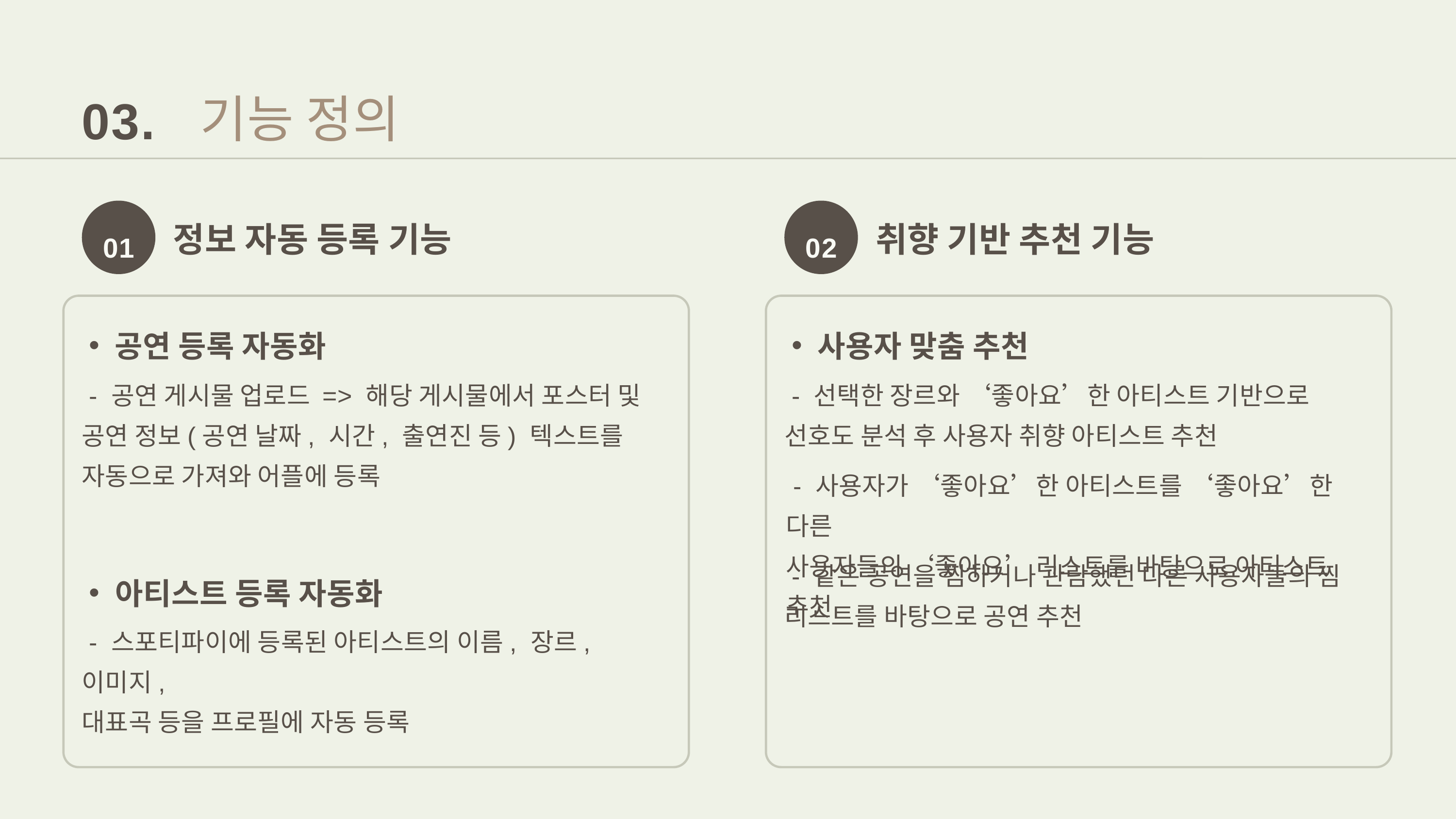

기능 정의
03.

01
정보 자동 등록 기능

02
취향 기반 추천 기능

사용자 맞춤 추천
 - 선택한 장르와 ‘좋아요’한 아티스트 기반으로 선호도 분석 후 사용자 취향 아티스트 추천
 - 사용자가 ‘좋아요’한 아티스트를 ‘좋아요’한 다른
사용자들의 ‘좋아요’ 리스트를 바탕으로 아티스트 추천
 - 같은 공연을 찜하거나 관람했던 다른 사용자들의 찜 리스트를 바탕으로 공연 추천
공연 등록 자동화
 - 공연 게시물 업로드 => 해당 게시물에서 포스터 및
공연 정보(공연 날짜, 시간, 출연진 등) 텍스트를 자동으로 가져와 어플에 등록

아티스트 등록 자동화
 - 스포티파이에 등록된 아티스트의 이름, 장르, 이미지,
대표곡 등을 프로필에 자동 등록